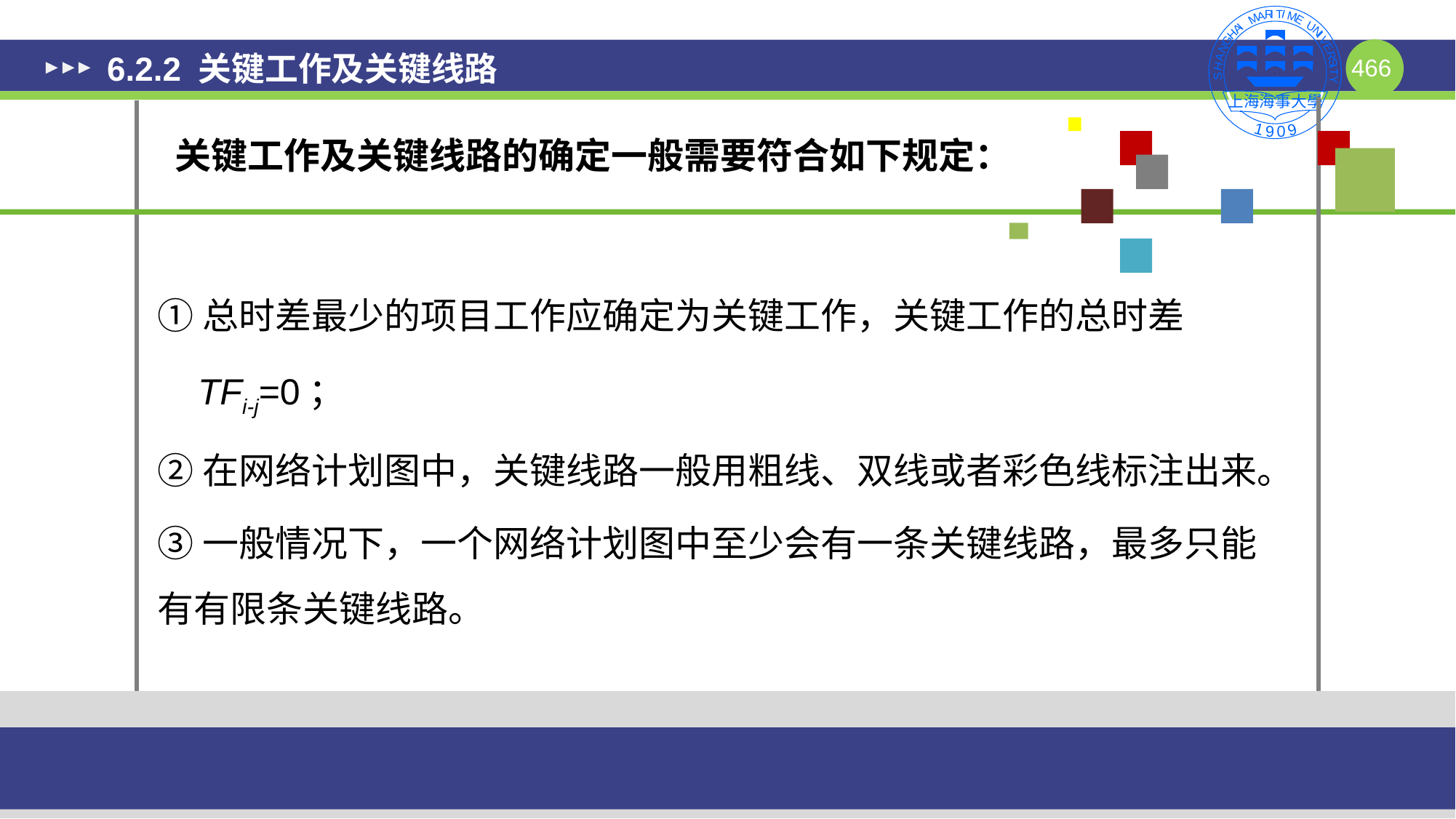

# 6.2.2 关键工作及关键线路

关键工作及关键线路的确定一般需要符合如下规定：

①总时差最少的项目工作应确定为关键工作，关键工作的总时差
    TFi-j=0；
②在网络计划图中，关键线路一般用粗线、双线或者彩色线标注出来。
③一般情况下，一个网络计划图中至少会有一条关键线路，最多只能有有限条关键线路。

466